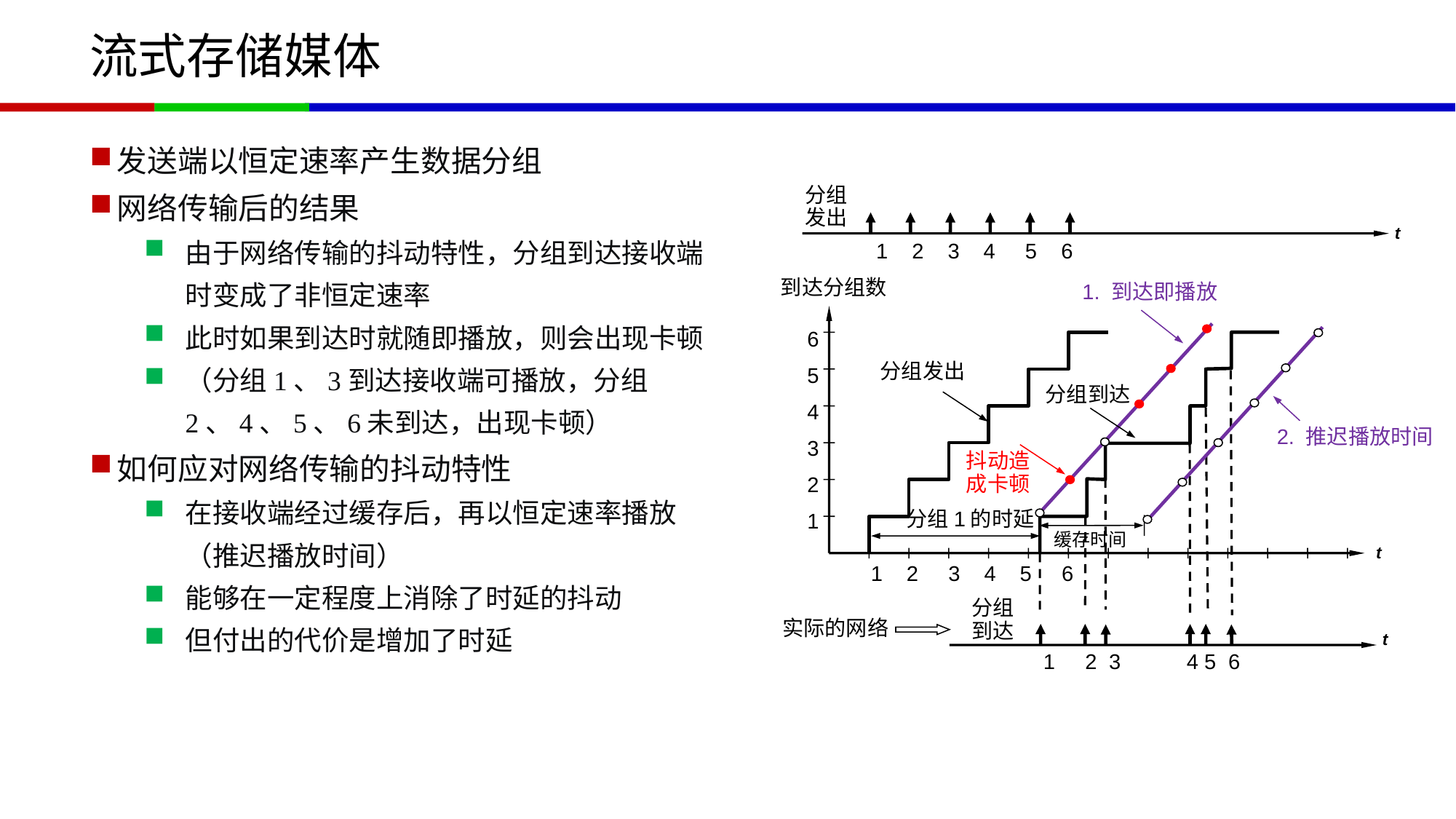

# 流式存储媒体
发送端以恒定速率产生数据分组
网络传输后的结果
由于网络传输的抖动特性，分组到达接收端时变成了非恒定速率
此时如果到达时就随即播放，则会出现卡顿
（分组1、3到达接收端可播放，分组2、4、5、6未到达，出现卡顿）
如何应对网络传输的抖动特性
在接收端经过缓存后，再以恒定速率播放（推迟播放时间）
能够在一定程度上消除了时延的抖动
但付出的代价是增加了时延
分组
发出

t
 1    2    3    4     5    6

到达分组数

6
5
4
3
2
1

t

1    2     3    4    5     6
1. 到达即播放

分组发出

分组到达

2. 推迟播放时间

缓存时间

抖动造成卡顿

分组1的时延

分组
到达
实际的网络
t

1     2  3           4 5  6

152